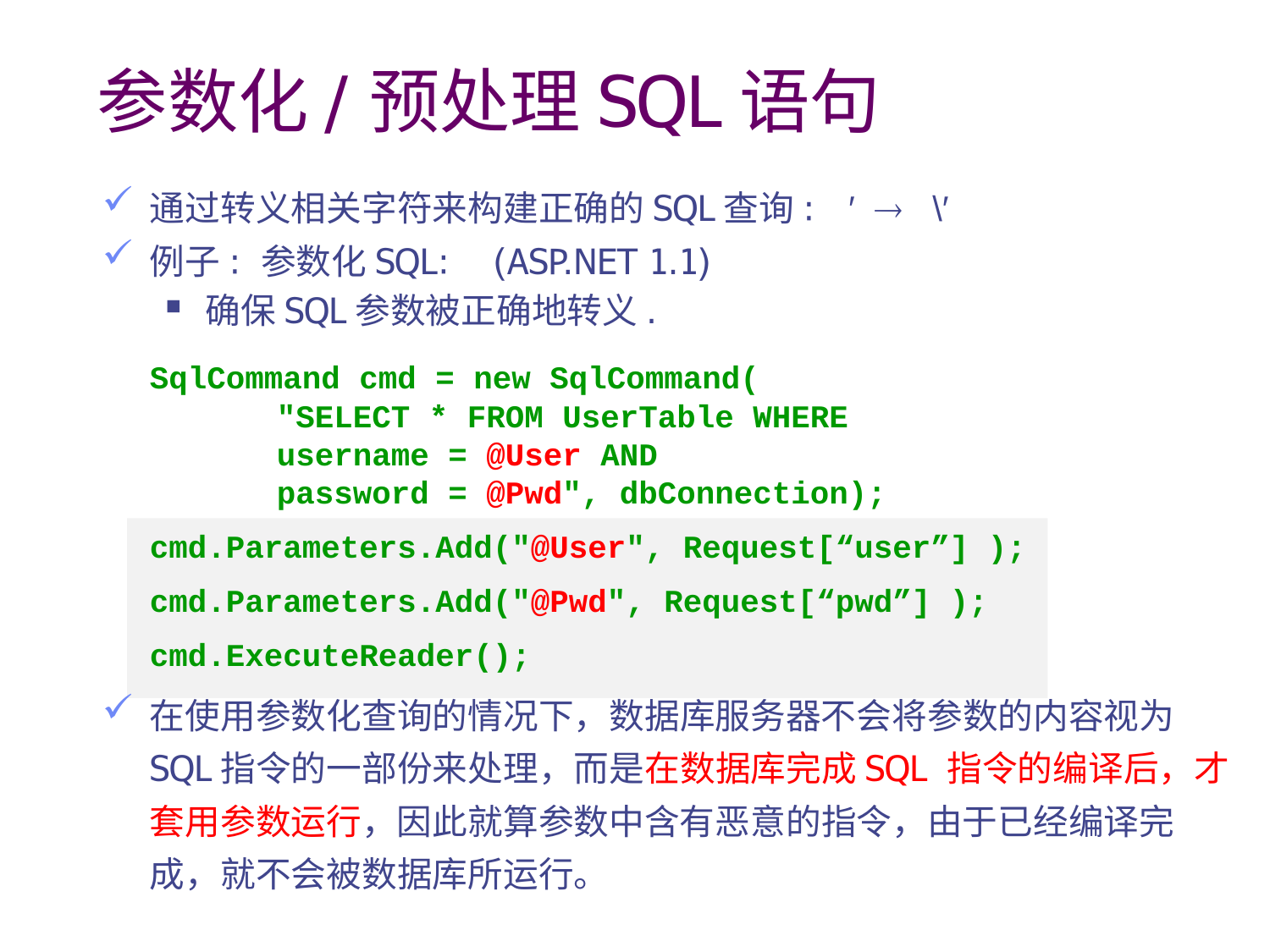

# 参数化/预处理SQL语句
通过转义相关字符来构建正确的SQL查询:   ′  →   \′
例子: 参数化SQL:    (ASP.NET 1.1)
确保SQL参数被正确地转义.
	SqlCommand cmd = new SqlCommand(
	"SELECT * FROM UserTable WHERE
	username = @User AND
	password = @Pwd", dbConnection);
	cmd.Parameters.Add("@User", Request[“user”] );
	cmd.Parameters.Add("@Pwd", Request[“pwd”] );
	cmd.ExecuteReader();
在使用参数化查询的情况下，数据库服务器不会将参数的内容视为SQL指令的一部份来处理，而是在数据库完成SQL 指令的编译后，才套用参数运行，因此就算参数中含有恶意的指令，由于已经编译完成，就不会被数据库所运行。